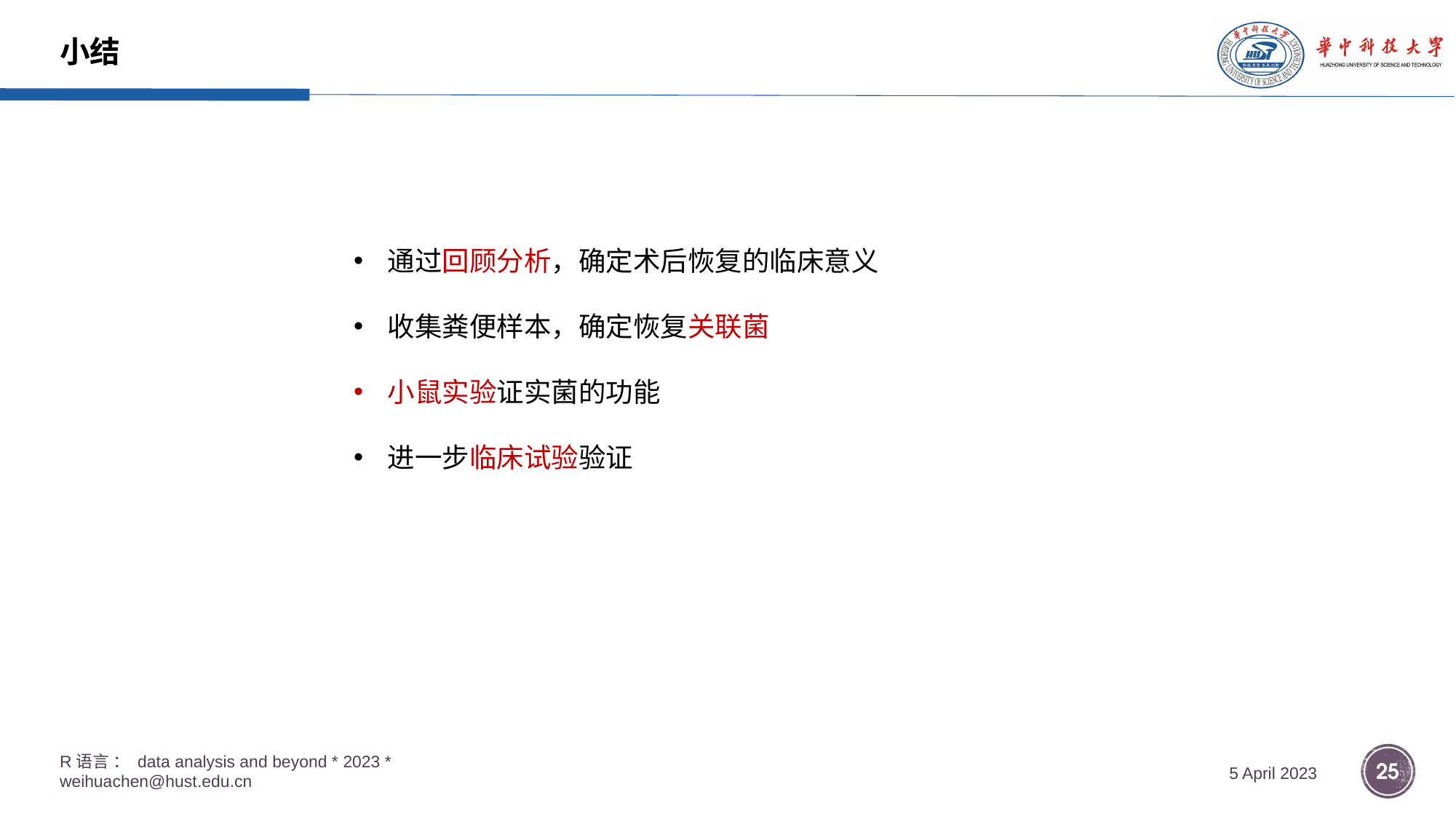

# 小结

通过回顾分析，确定术后恢复的临床意义

收集粪便样本，确定恢复关联菌

小鼠实验证实菌的功能

进一步临床试验验证
R语言 ： data analysis and beyond * 2023 * weihuachen@hust.edu.cn
25
5 April 2023